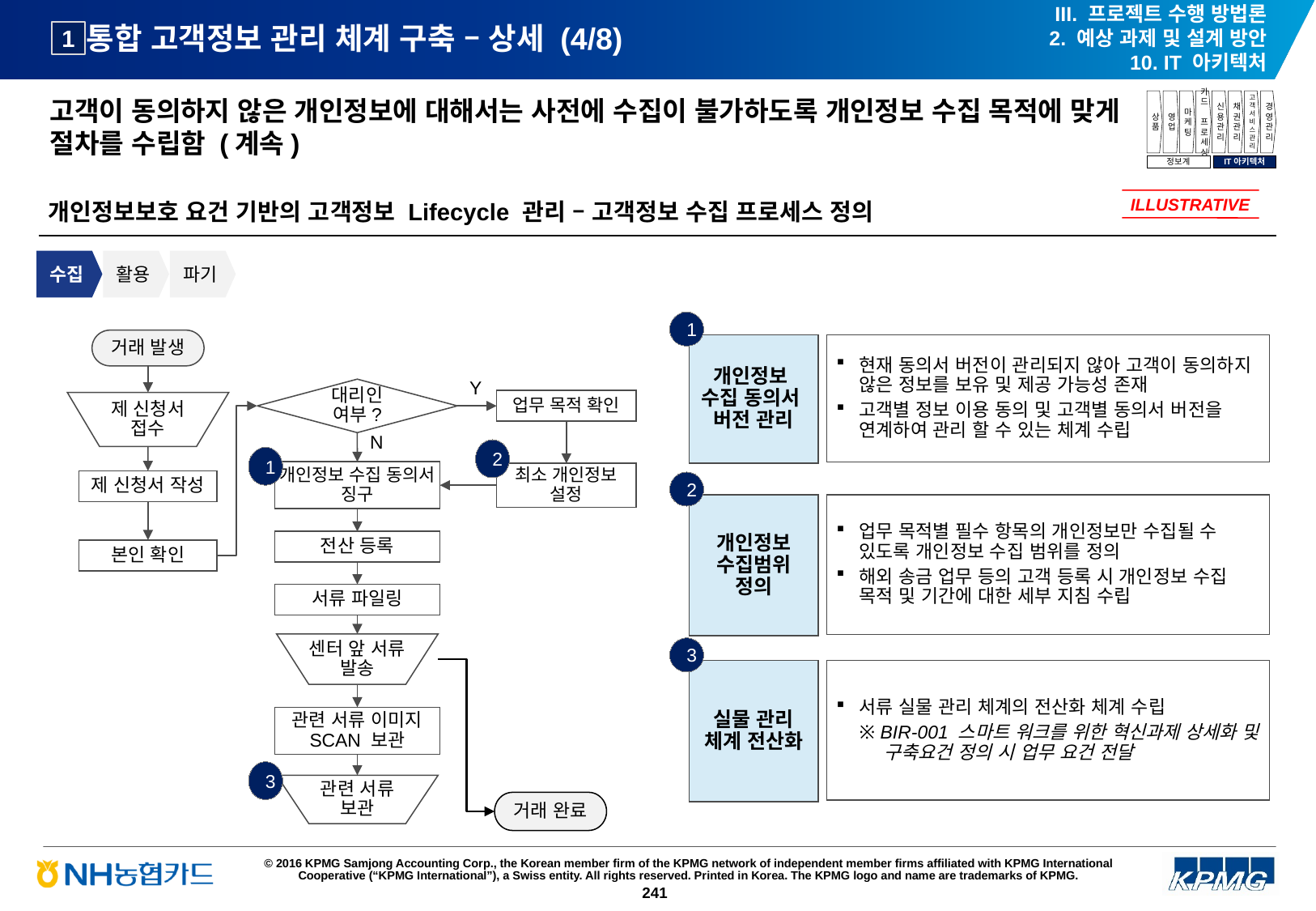

III. 프로젝트 수행 방법론
2. 예상 과제 및 설계 방안
10. IT 아키텍처
# 통합 고객정보 관리 체계 구축 – 상세 (4/8)
1
고객이 동의하지 않은 개인정보에 대해서는 사전에 수집이 불가하도록 개인정보 수집 목적에 맞게 절차를 수립함 (계속)

상품
영업
마케팅
카드
프로세싱
신용관리
채권관리
고객서비스관리
경영관리
정보계
IT아키텍처
개인정보보호 요건 기반의 고객정보 Lifecycle 관리 – 고객정보 수집 프로세스 정의
ILLUSTRATIVE
수집
활용
파기
1
거래 발생
Y
대리인 여부?
업무 목적 확인
제 신청서 접수
N
개인정보 수집 동의서 징구
최소 개인정보 설정
제 신청서 작성
전산 등록
본인 확인
서류 파일링
센터 앞 서류 발송
관련 서류 이미지 SCAN 보관
관련 서류 보관
개인정보
수집 동의서
버전 관리
현재 동의서 버전이 관리되지 않아 고객이 동의하지 않은 정보를 보유 및 제공 가능성 존재
고객별 정보 이용 동의 및 고객별 동의서 버전을 연계하여 관리 할 수 있는 체계 수립
2
1
2
개인정보
수집범위
정의
업무 목적별 필수 항목의 개인정보만 수집될 수 있도록 개인정보 수집 범위를 정의
해외 송금 업무 등의 고객 등록 시 개인정보 수집 목적 및 기간에 대한 세부 지침 수립
3
실물 관리
체계 전산화
서류 실물 관리 체계의 전산화 체계 수립
※ BIR-001 스마트 워크를 위한 혁신과제 상세화 및 구축요건 정의 시 업무 요건 전달
3
거래 완료